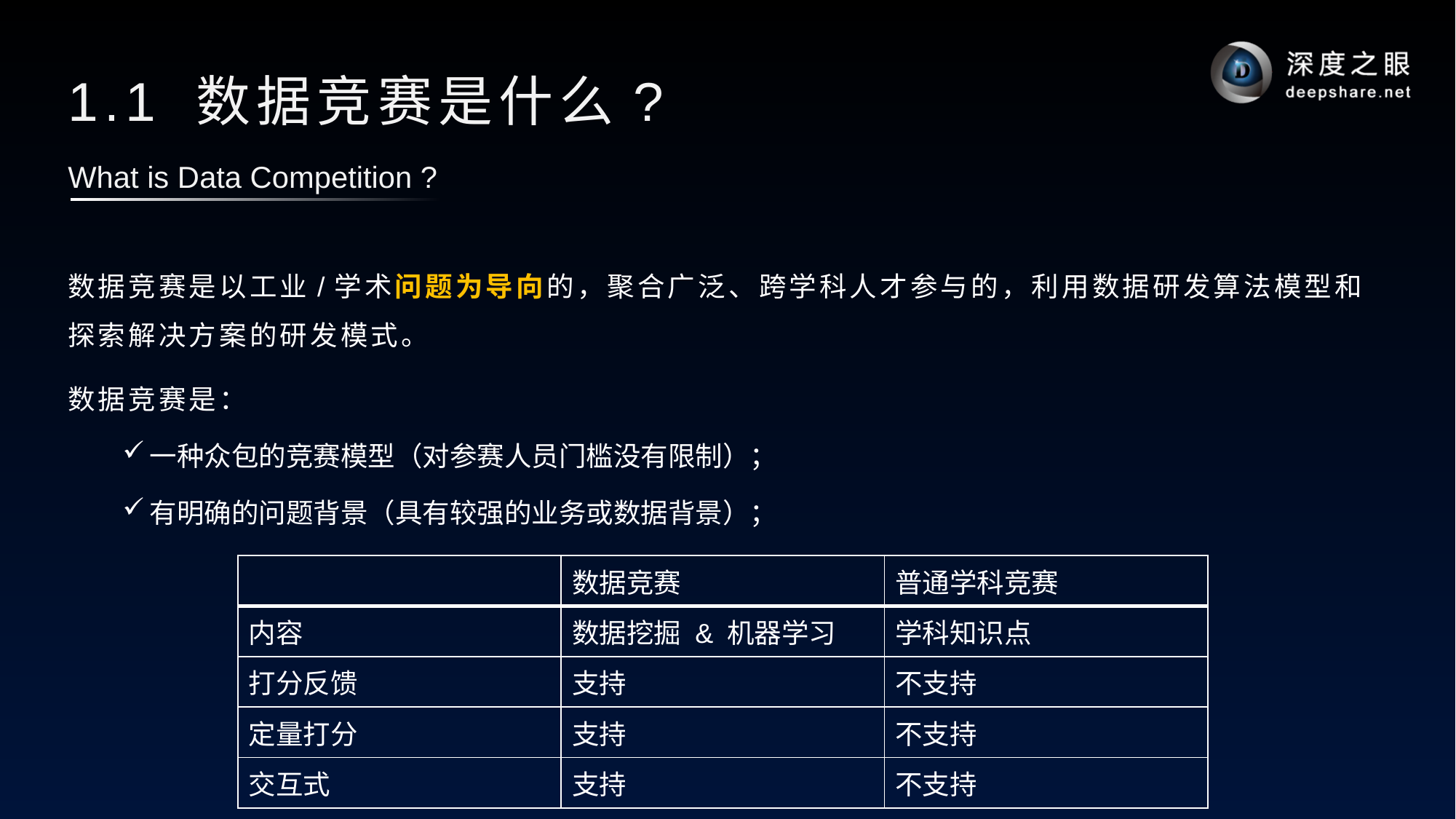

# 1.1 数据竞赛是什么?
What is Data Competition ?
数据竞赛是以工业/学术问题为导向的，聚合广泛、跨学科人才参与的，利用数据研发算法模型和探索解决方案的研发模式。
数据竞赛是：
一种众包的竞赛模型（对参赛人员门槛没有限制）；
有明确的问题背景（具有较强的业务或数据背景）；

|  | 数据竞赛 | 普通学科竞赛 |
| --- | --- | --- |
| 内容 | 数据挖掘 & 机器学习 | 学科知识点 |
| 打分反馈 | 支持 | 不支持 |
| 定量打分 | 支持 | 不支持 |
| 交互式 | 支持 | 不支持 |